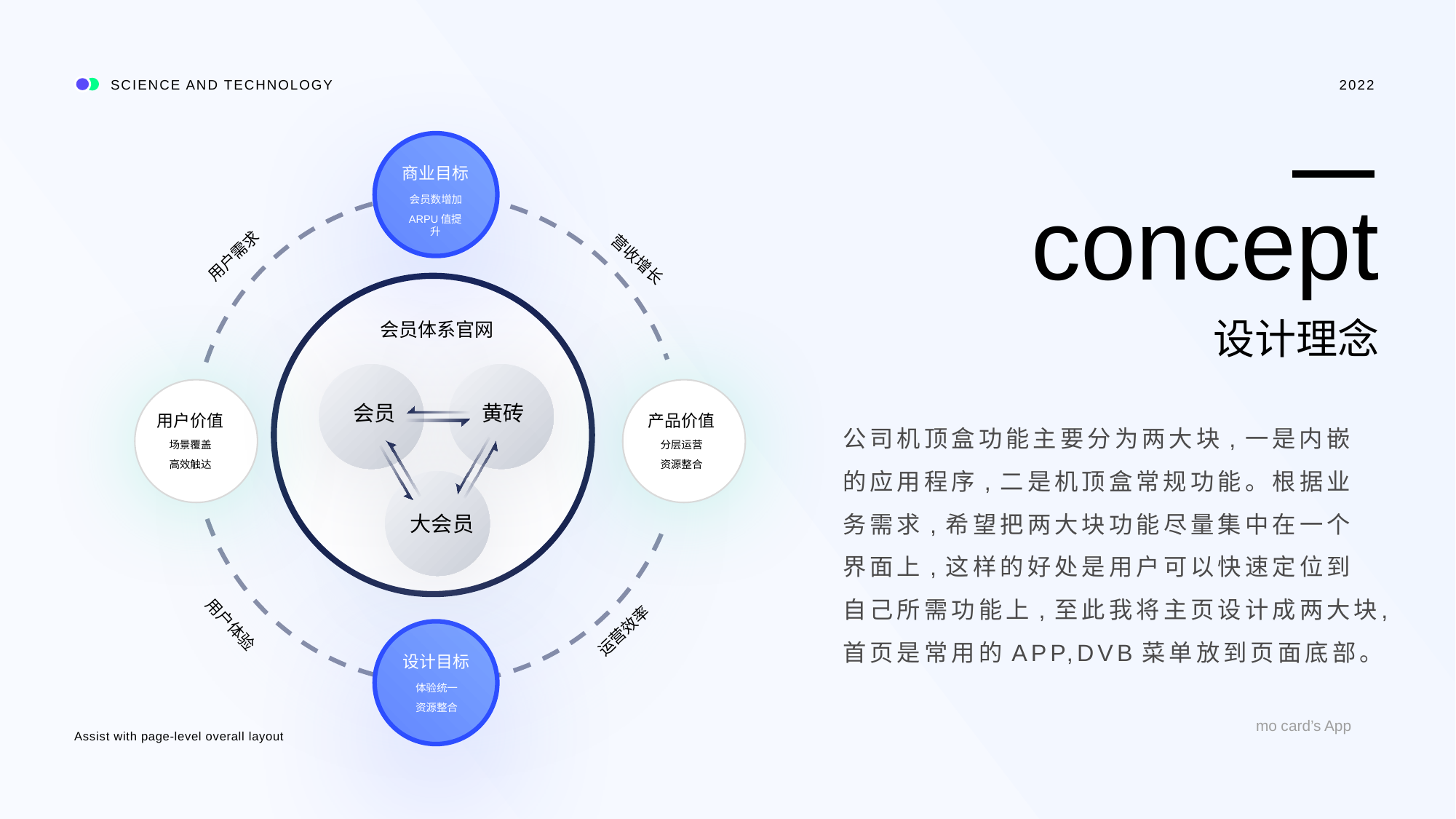

SCIENCE AND TECHNOLOGY
2022

商业目标

concept
会员数增加

ARPU值提升
用户需求
营收增长

设计理念
会员体系官网

会员
黄砖

公司机顶盒功能主要分为两大块,一是内嵌的应用程序,二是机顶盒常规功能。根据业务需求,希望把两大块功能尽量集中在一个界面上,这样的好处是用户可以快速定位到自己所需功能上,至此我将主页设计成两大块,首页是常用的APP,DVB菜单放到页面底部。
用户价值
产品价值

场景覆盖
分层运营

高效触达
资源整合

大会员
用户体验
运营效率

设计目标
体验统一
资源整合
mo card’s App
Assist with page-level overall layout